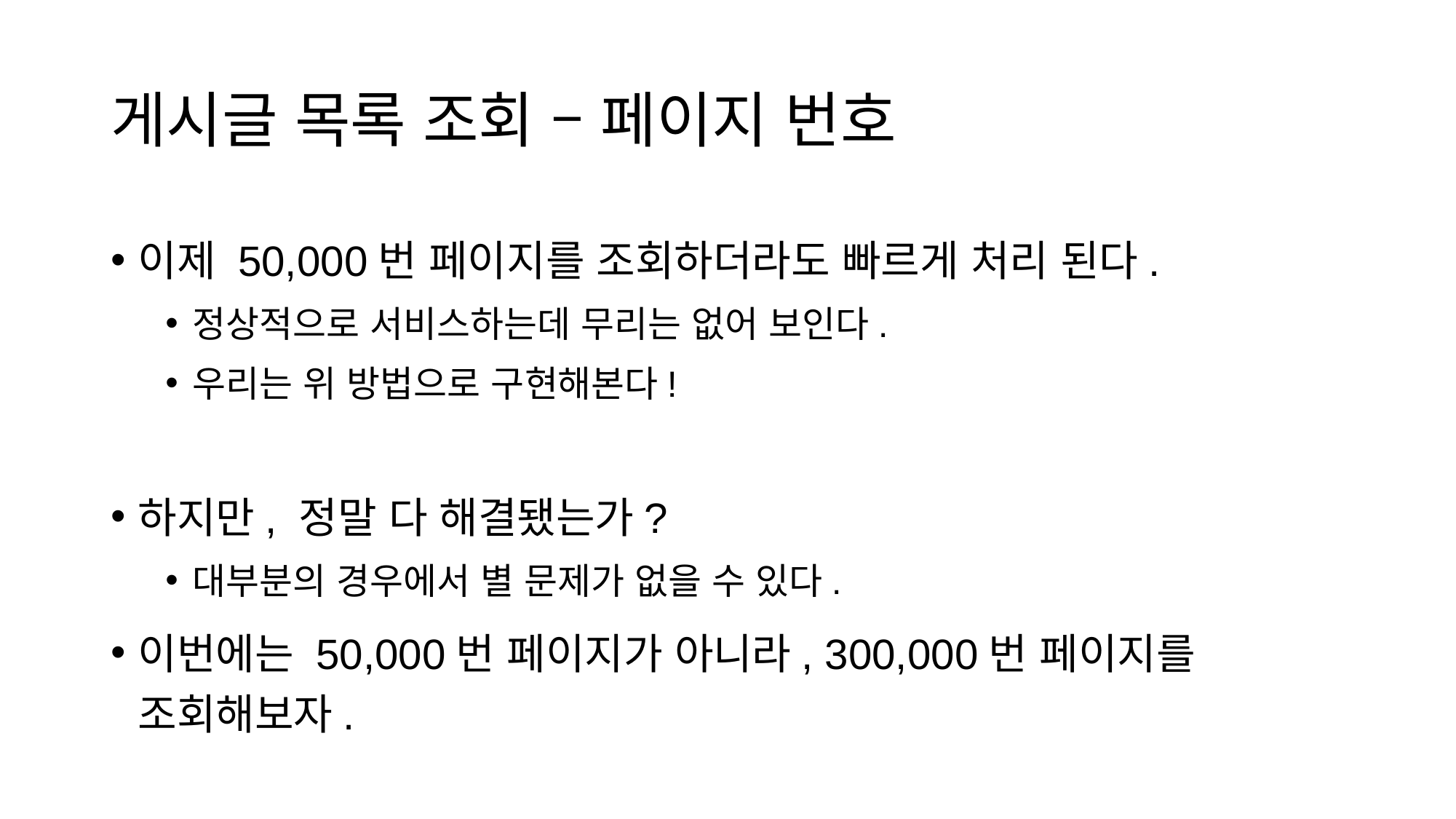

# 게시글 목록 조회 – 페이지 번호
이제 50,000번 페이지를 조회하더라도 빠르게 처리 된다.
정상적으로 서비스하는데 무리는 없어 보인다.
우리는 위 방법으로 구현해본다!

하지만, 정말 다 해결됐는가?
대부분의 경우에서 별 문제가 없을 수 있다.
이번에는 50,000번 페이지가 아니라, 300,000번 페이지를 조회해보자.